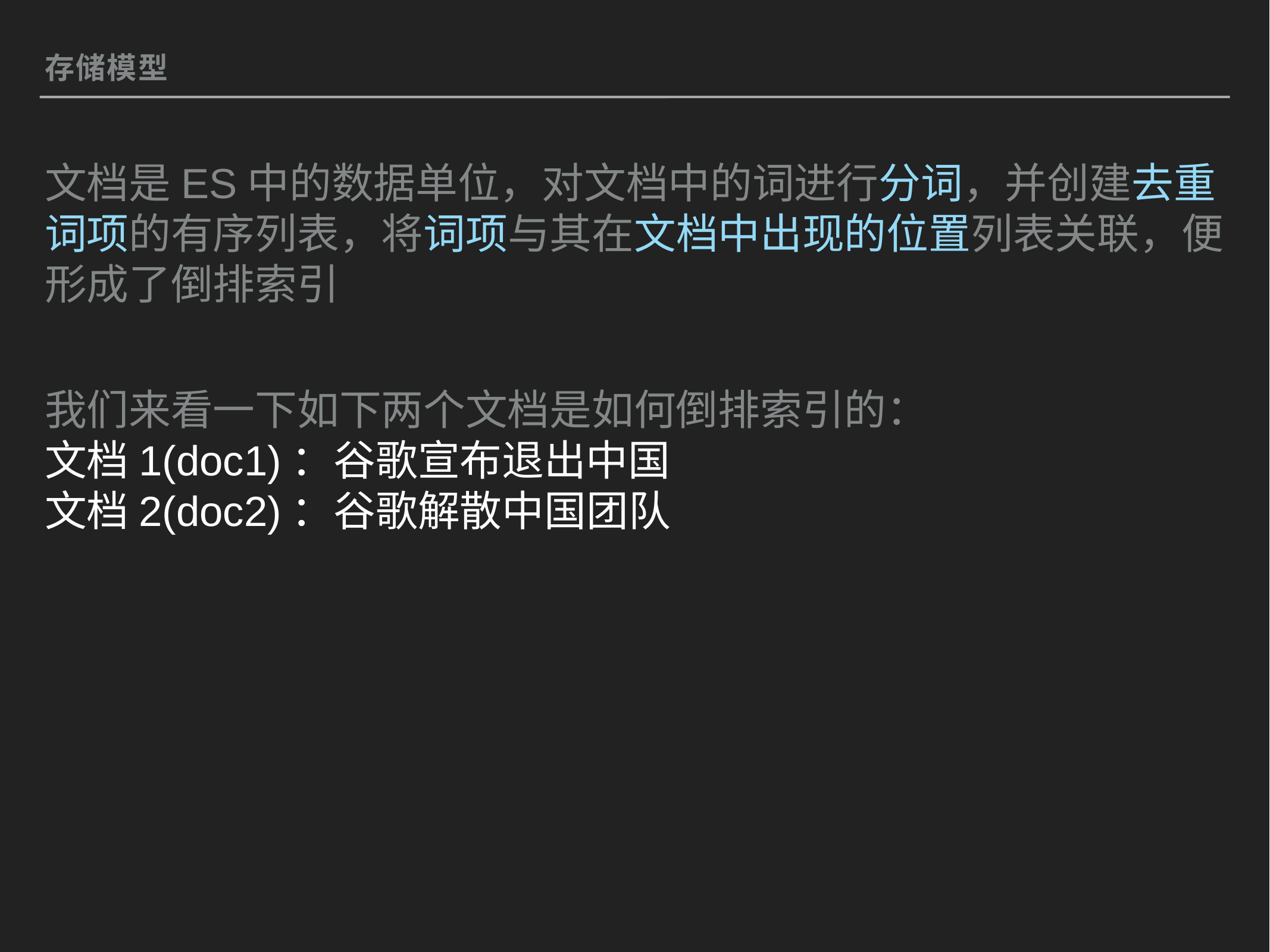

存储模型
文档是ES中的数据单位，对文档中的词进行分词，并创建去重词项的有序列表，将词项与其在文档中出现的位置列表关联，便形成了倒排索引

我们来看一下如下两个文档是如何倒排索引的：
文档1(doc1)：谷歌宣布退出中国
文档2(doc2)：谷歌解散中国团队